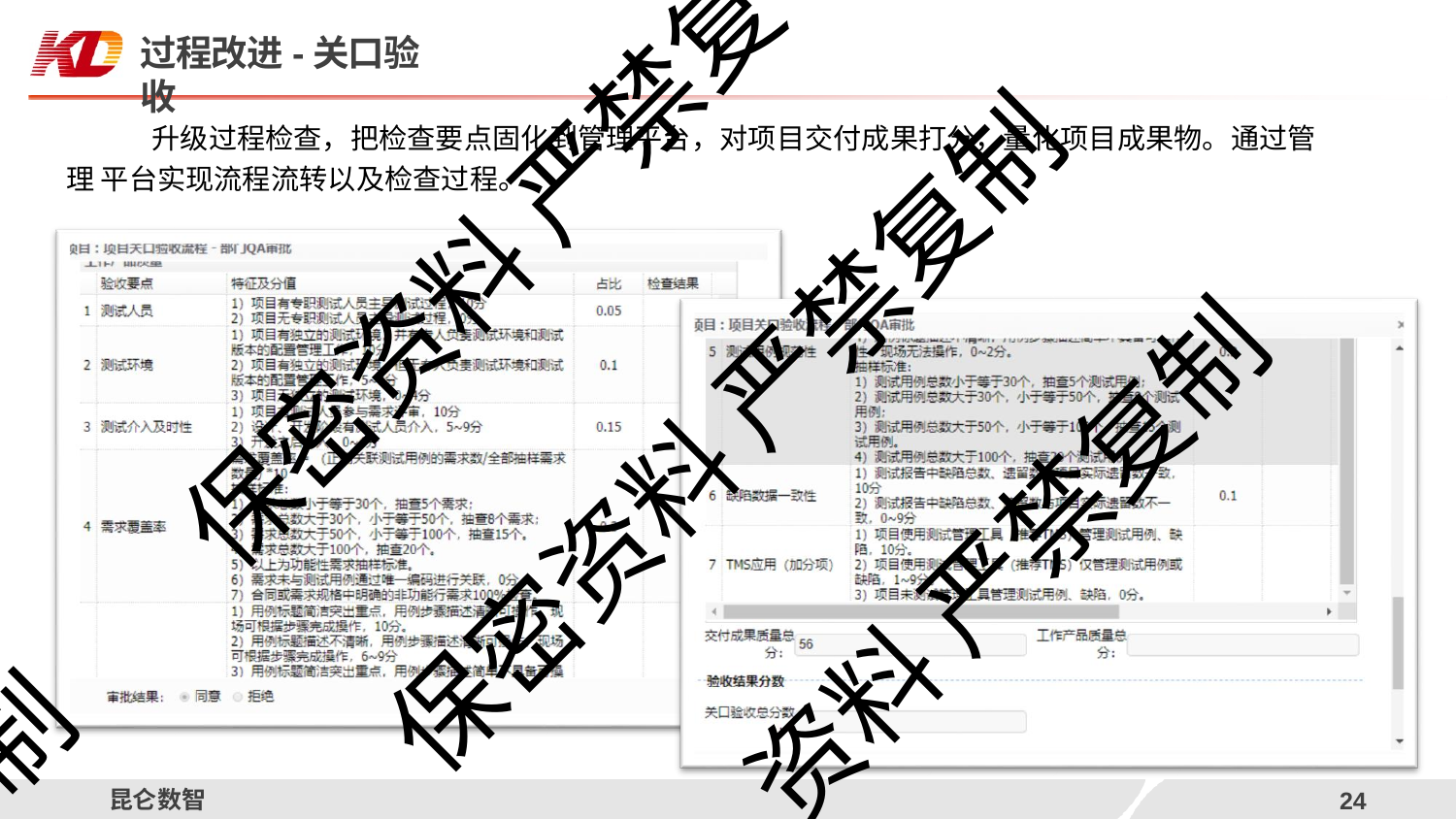

过程改进-关口验收

# 升级过程检查，把检查要点固化到管理平台，对项目交付成果打分，量化项目成果物。通过管理 平台实现流程流转以及检查过程。
保密资料 严禁复

保密资料 严禁复制
资料 严禁复制
制
昆仑数智
24